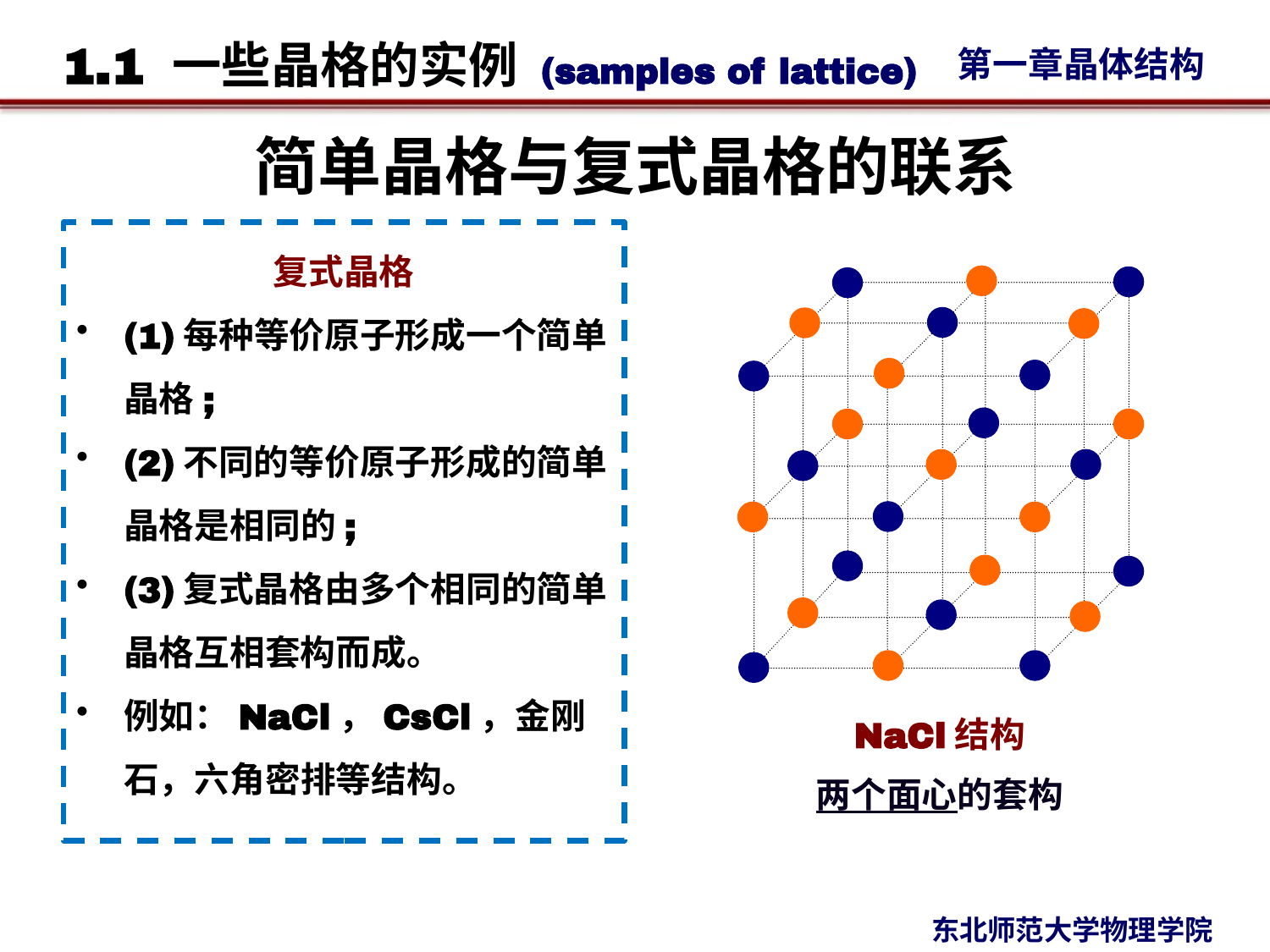

# 简单晶格与复式晶格的联系
复式晶格
(1)每种等价原子形成一个简单晶格;
(2)不同的等价原子形成的简单晶格是相同的;
(3)复式晶格由多个相同的简单晶格互相套构而成。
例如：NaCl，CsCl，金刚石，六角密排等结构。

NaCl结构
两个面心的套构